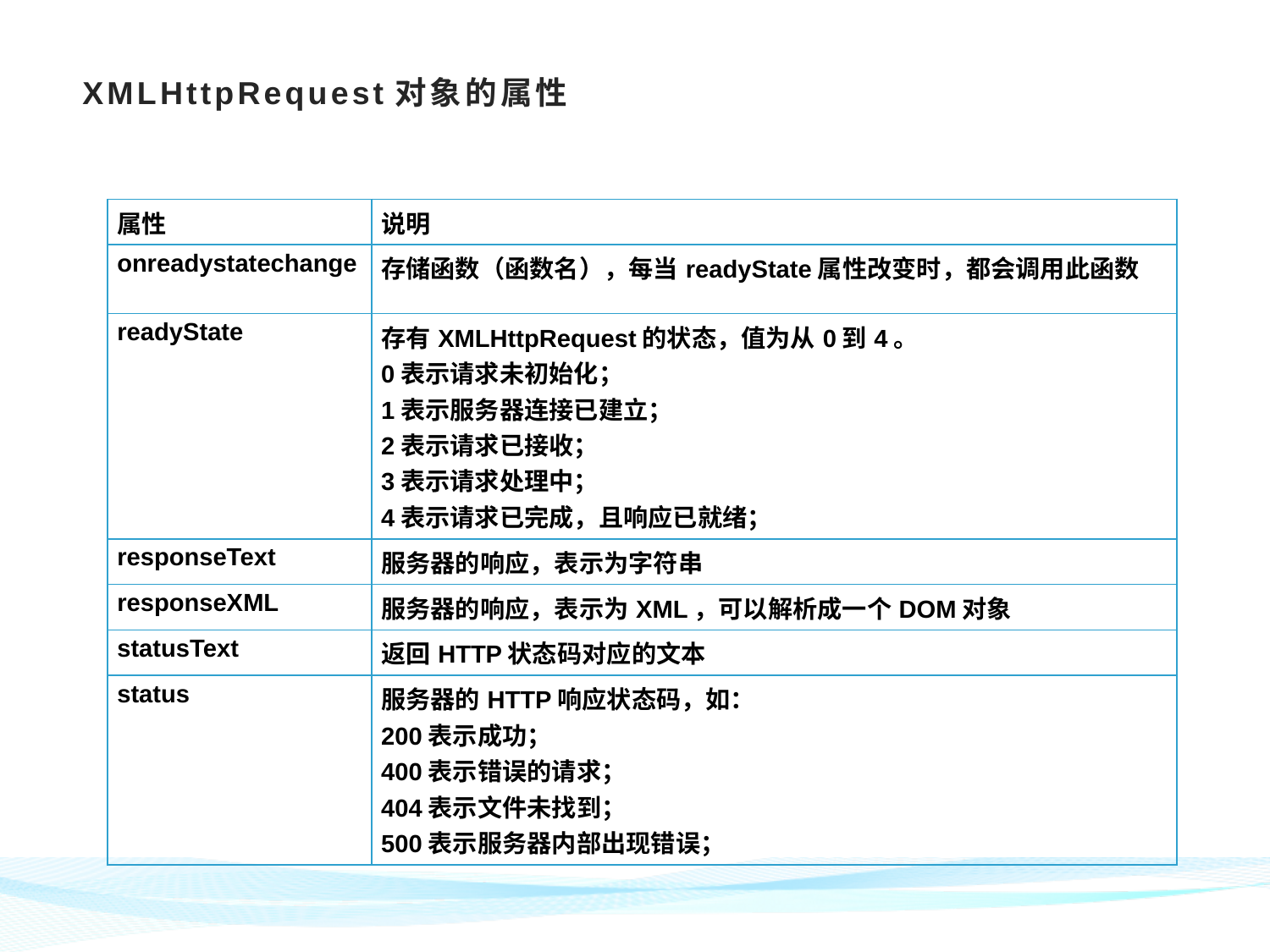

XMLHttpRequest对象的属性
| 属性 | 说明 |
| --- | --- |
| onreadystatechange | 存储函数（函数名），每当readyState属性改变时，都会调用此函数 |
| readyState | 存有XMLHttpRequest的状态，值为从0到4。 0表示请求未初始化； 1表示服务器连接已建立； 2表示请求已接收； 3表示请求处理中； 4表示请求已完成，且响应已就绪； |
| responseText | 服务器的响应，表示为字符串 |
| responseXML | 服务器的响应，表示为XML，可以解析成一个DOM对象 |
| statusText | 返回HTTP状态码对应的文本 |
| status | 服务器的HTTP响应状态码，如： 200表示成功； 400表示错误的请求； 404表示文件未找到； 500表示服务器内部出现错误； |
224